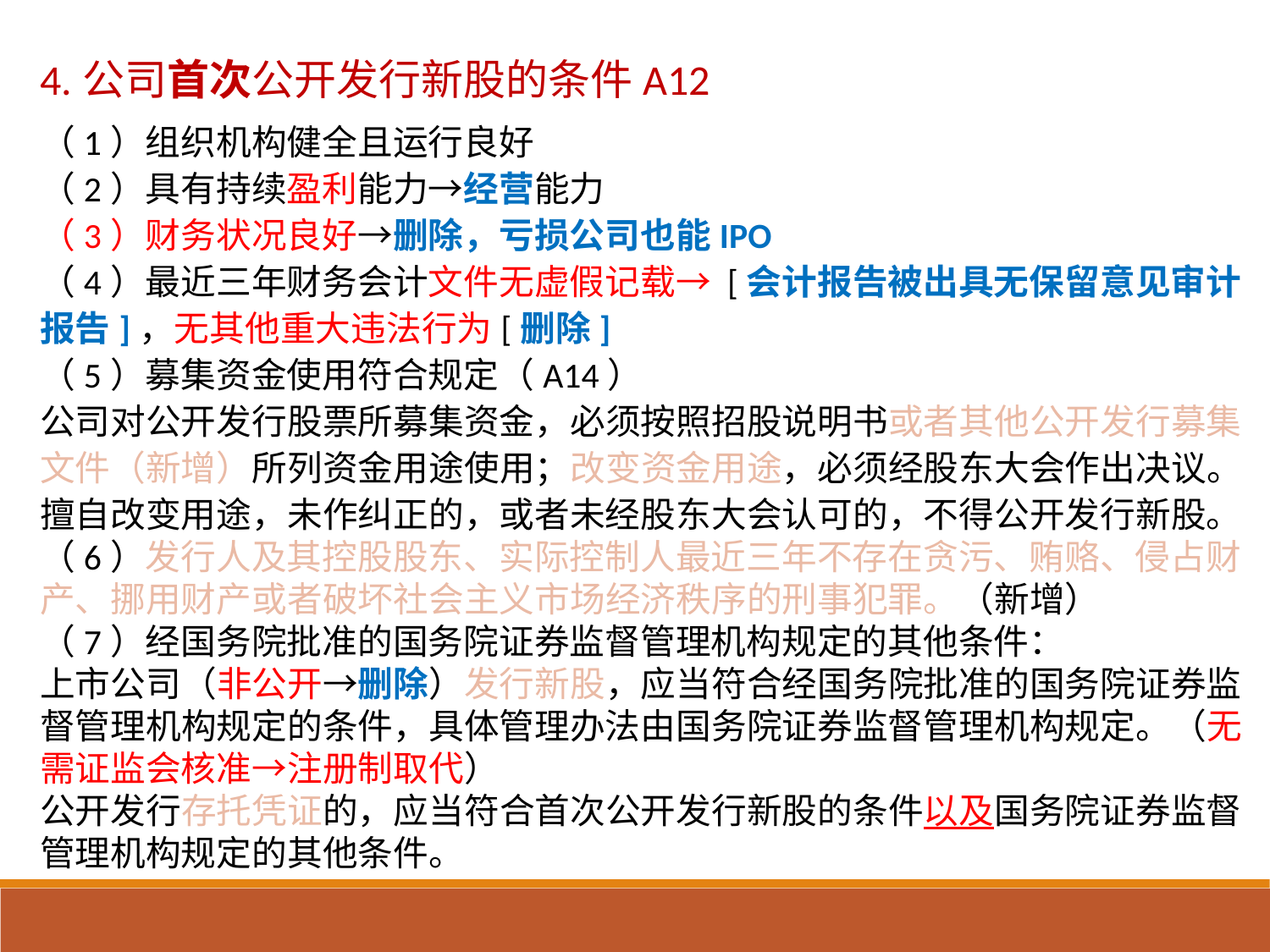

4.公司首次公开发行新股的条件A12
（1）组织机构健全且运行良好
（2）具有持续盈利能力→经营能力
（3）财务状况良好→删除，亏损公司也能IPO
（4）最近三年财务会计文件无虚假记载→ [会计报告被出具无保留意见审计报告]，无其他重大违法行为[删除]
（5）募集资金使用符合规定（A14）
公司对公开发行股票所募集资金，必须按照招股说明书或者其他公开发行募集文件（新增）所列资金用途使用；改变资金用途，必须经股东大会作出决议。擅自改变用途，未作纠正的，或者未经股东大会认可的，不得公开发行新股。
（6）发行人及其控股股东、实际控制人最近三年不存在贪污、贿赂、侵占财产、挪用财产或者破坏社会主义市场经济秩序的刑事犯罪。（新增）
（7）经国务院批准的国务院证券监督管理机构规定的其他条件：
上市公司（非公开→删除）发行新股，应当符合经国务院批准的国务院证券监督管理机构规定的条件，具体管理办法由国务院证券监督管理机构规定。（无需证监会核准→注册制取代）
公开发行存托凭证的，应当符合首次公开发行新股的条件以及国务院证券监督管理机构规定的其他条件。